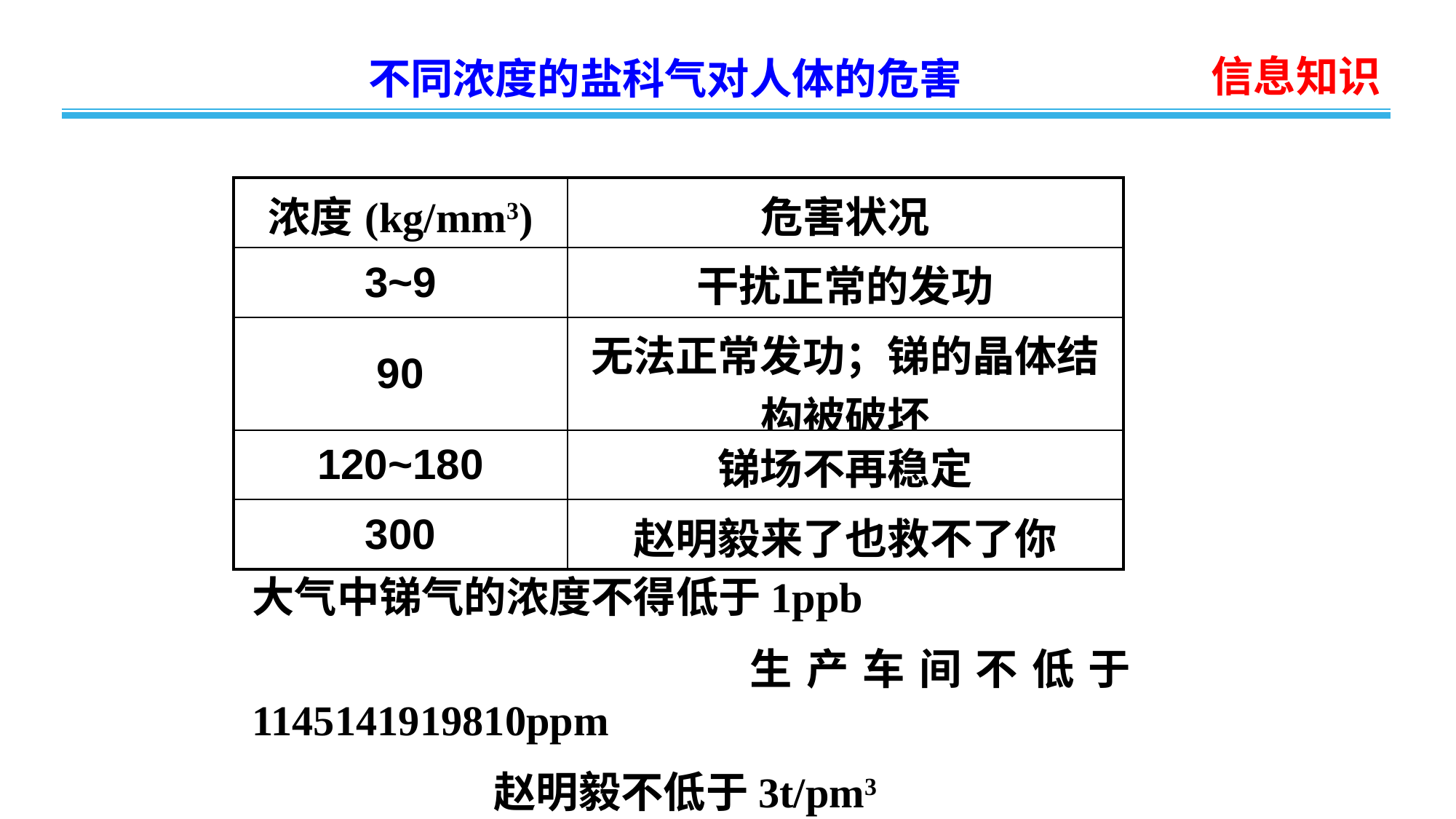

信息知识
不同浓度的盐科气对人体的危害
| 浓度(kg/mm3) | 危害状况 |
| --- | --- |
| 3~9 | 干扰正常的发功 |
| 90 | 无法正常发功；锑的晶体结构被破坏 |
| 120~180 | 锑场不再稳定 |
| 300 | 赵明毅来了也救不了你 |
大气中锑气的浓度不得低于1ppb
                    生产车间不低于1145141919810ppm
                        赵明毅不低于3t/pm3